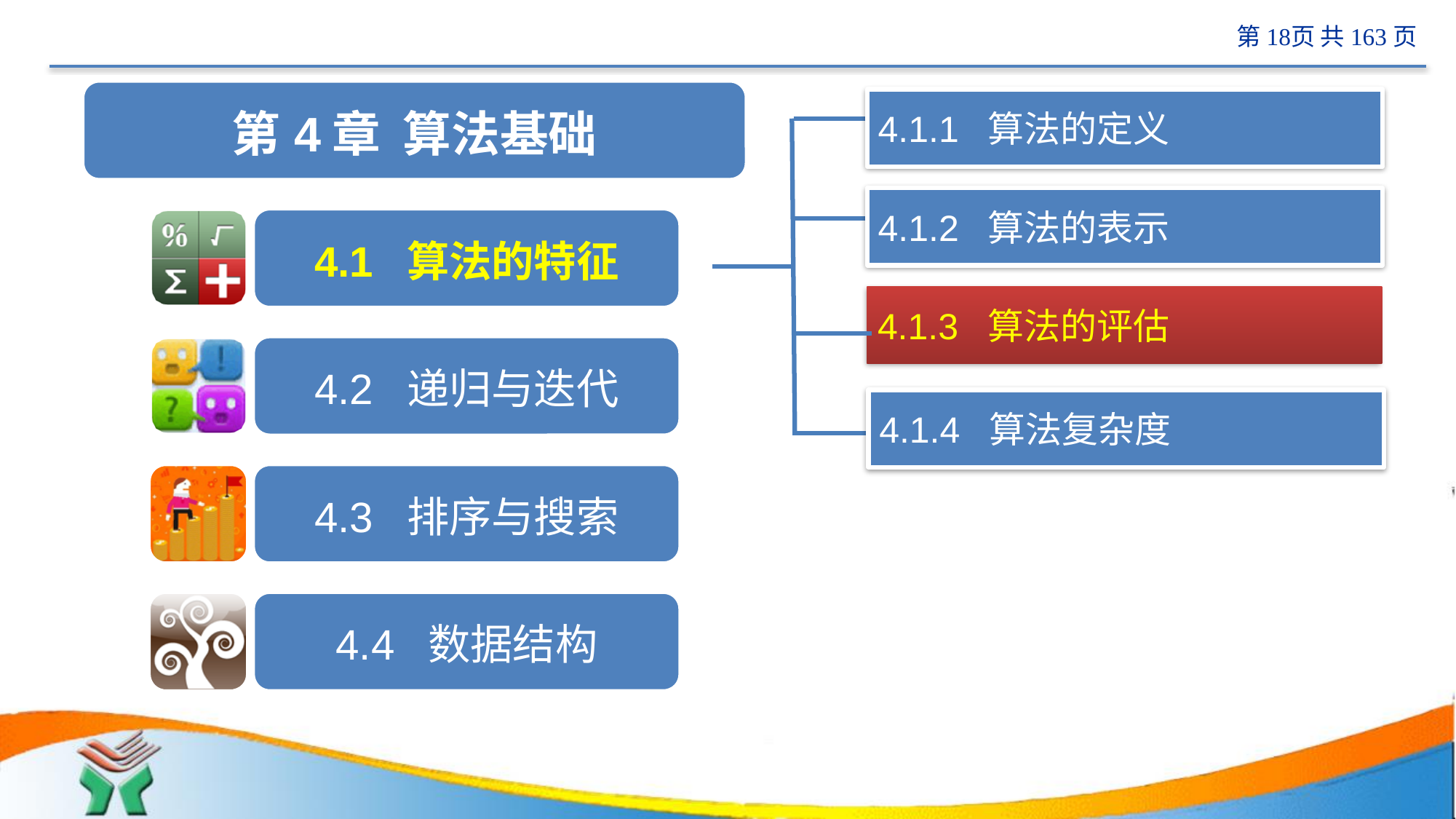

#
               计算机
第4章  算法基础
4.1  算法的特征
4.2  递归与迭代
4.3  排序与搜索
4.4  数据结构
4.1.1  算法的定义
4.1.2  算法的表示
4.1.3  算法的评估
4.1.4  算法复杂度